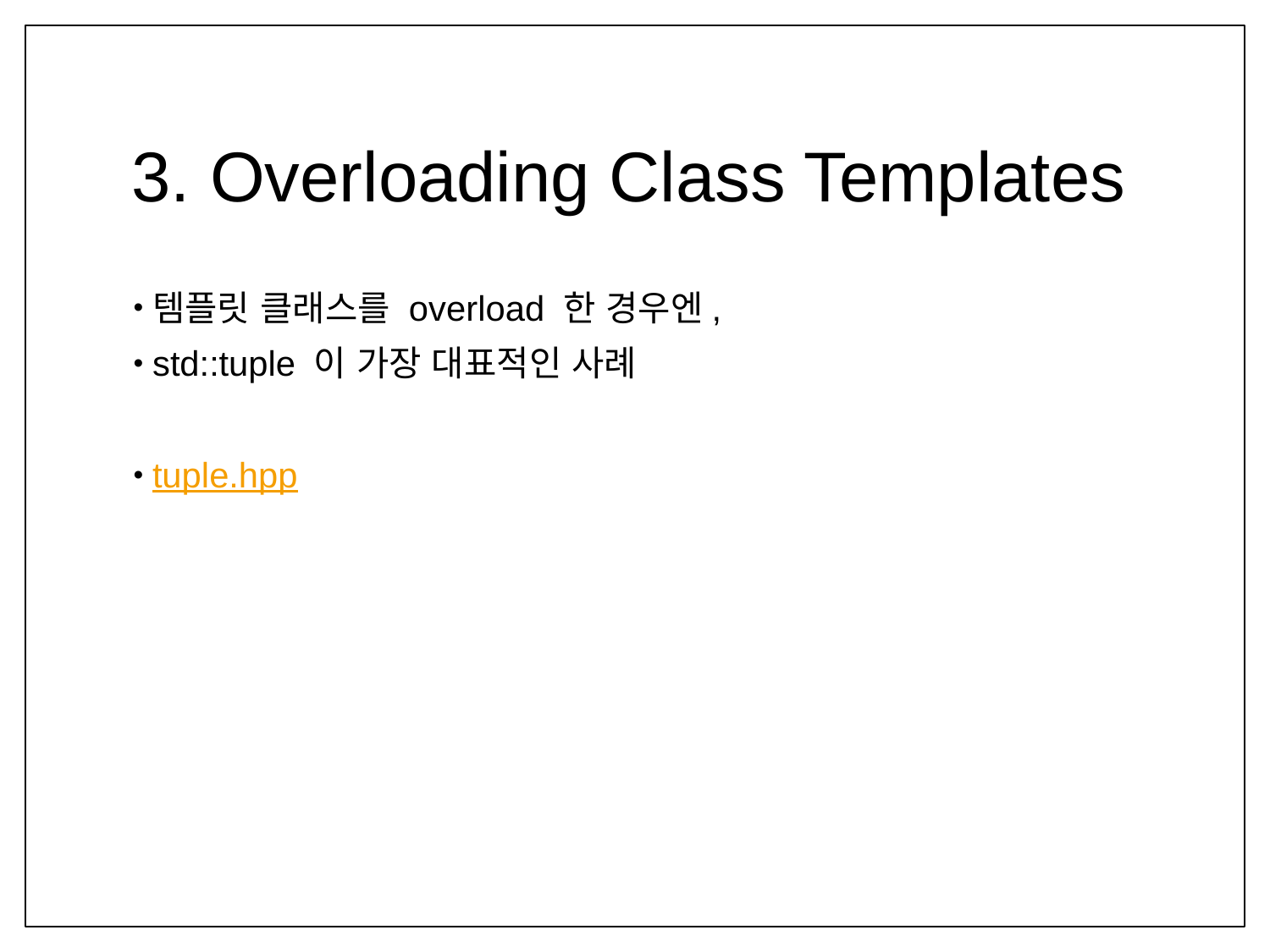

# 3. Overloading Class Templates
템플릿 클래스를 overload 한 경우엔,
std::tuple 이 가장 대표적인 사례

tuple.hpp